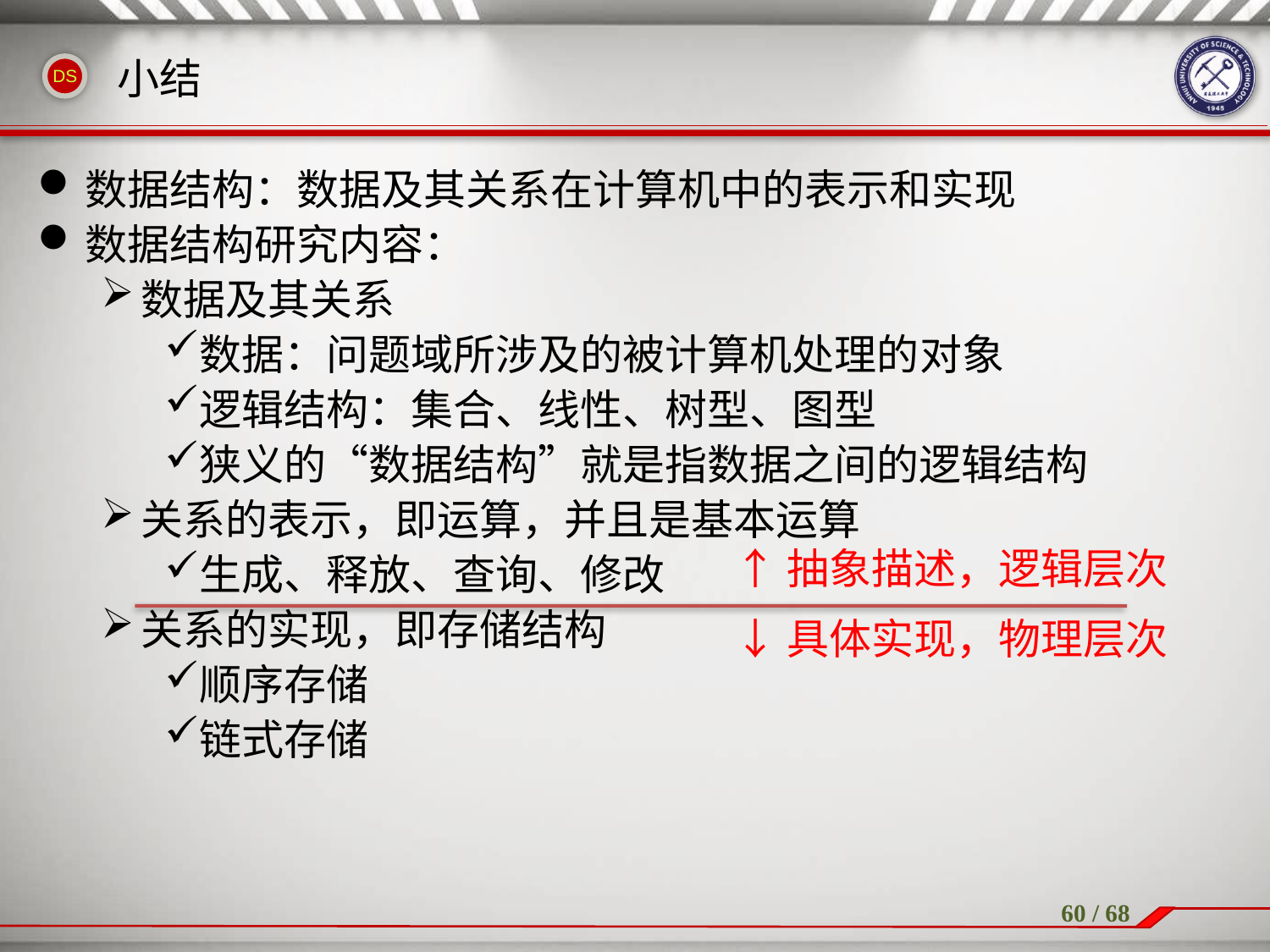

小结
数据结构：数据及其关系在计算机中的表示和实现
数据结构研究内容：
数据及其关系
数据：问题域所涉及的被计算机处理的对象
逻辑结构：集合、线性、树型、图型
狭义的“数据结构”就是指数据之间的逻辑结构
关系的表示，即运算，并且是基本运算
生成、释放、查询、修改
关系的实现，即存储结构
顺序存储
链式存储

↑抽象描述，逻辑层次
↓具体实现，物理层次